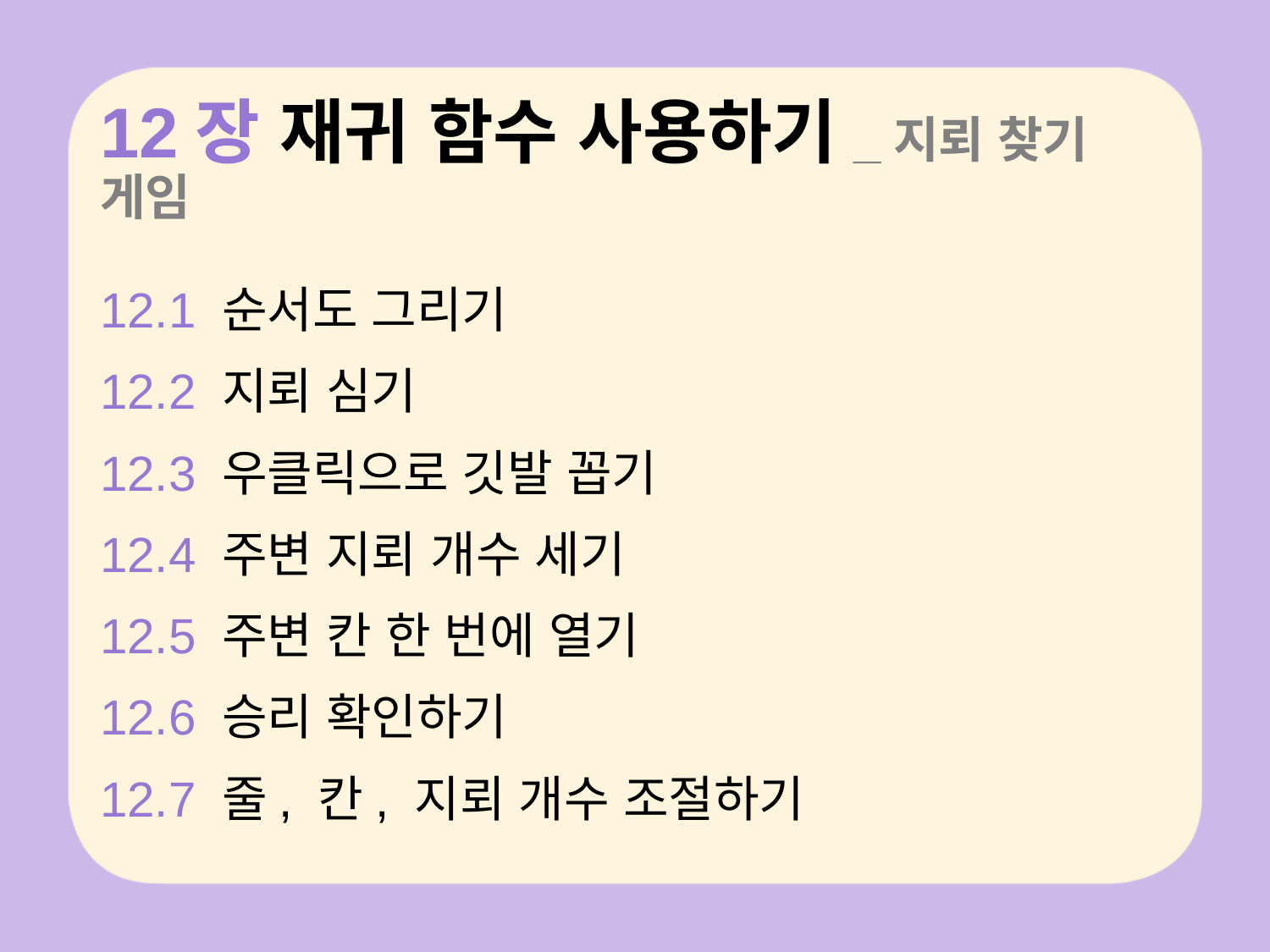

# 12장 재귀 함수 사용하기_지뢰 찾기 게임
12.1 순서도 그리기
12.2 지뢰 심기
12.3 우클릭으로 깃발 꼽기
12.4 주변 지뢰 개수 세기
12.5 주변 칸 한 번에 열기
12.6 승리 확인하기
12.7 줄, 칸, 지뢰 개수 조절하기